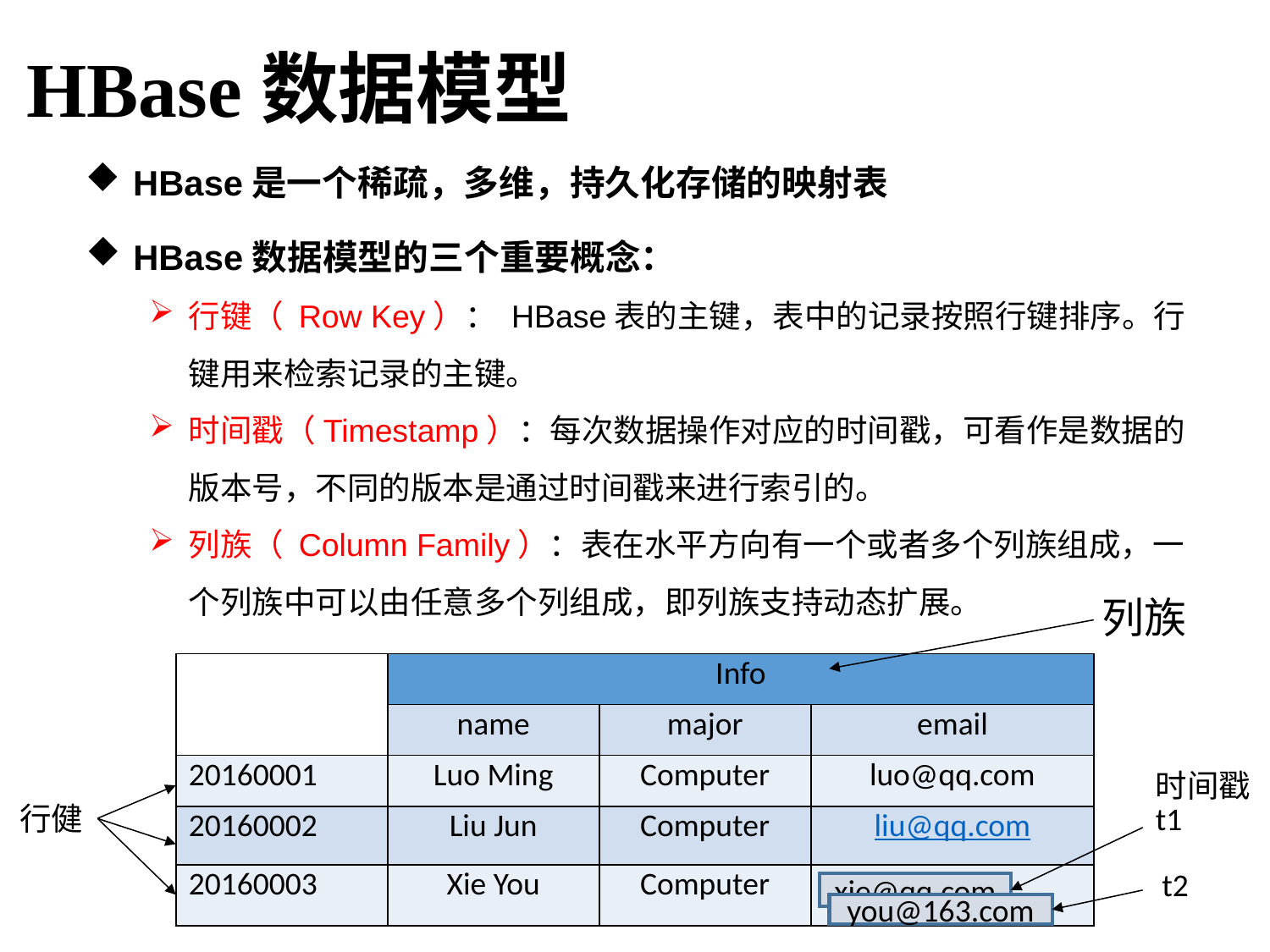

HBase数据模型

HBase是一个稀疏，多维，持久化存储的映射表
HBase数据模型的三个重要概念：
行键（ Row Key）： HBase表的主键，表中的记录按照行键排序。行键用来检索记录的主键。
时间戳（Timestamp）：每次数据操作对应的时间戳，可看作是数据的版本号，不同的版本是通过时间戳来进行索引的。
列族（ Column Family）：表在水平方向有一个或者多个列族组成，一个列族中可以由任意多个列组成，即列族支持动态扩展。
列族

|  | Info |  |  |
| --- | --- | --- | --- |
|  | name | major | email |
| 20160001 | Luo Ming | Computer | luo@qq.com |
| 20160002 | Liu Jun | Computer | liu@qq.com |
| 20160003 | Xie You | Computer |  |
时间戳

行健
t1

t2
xie@qq.com

you@163.com